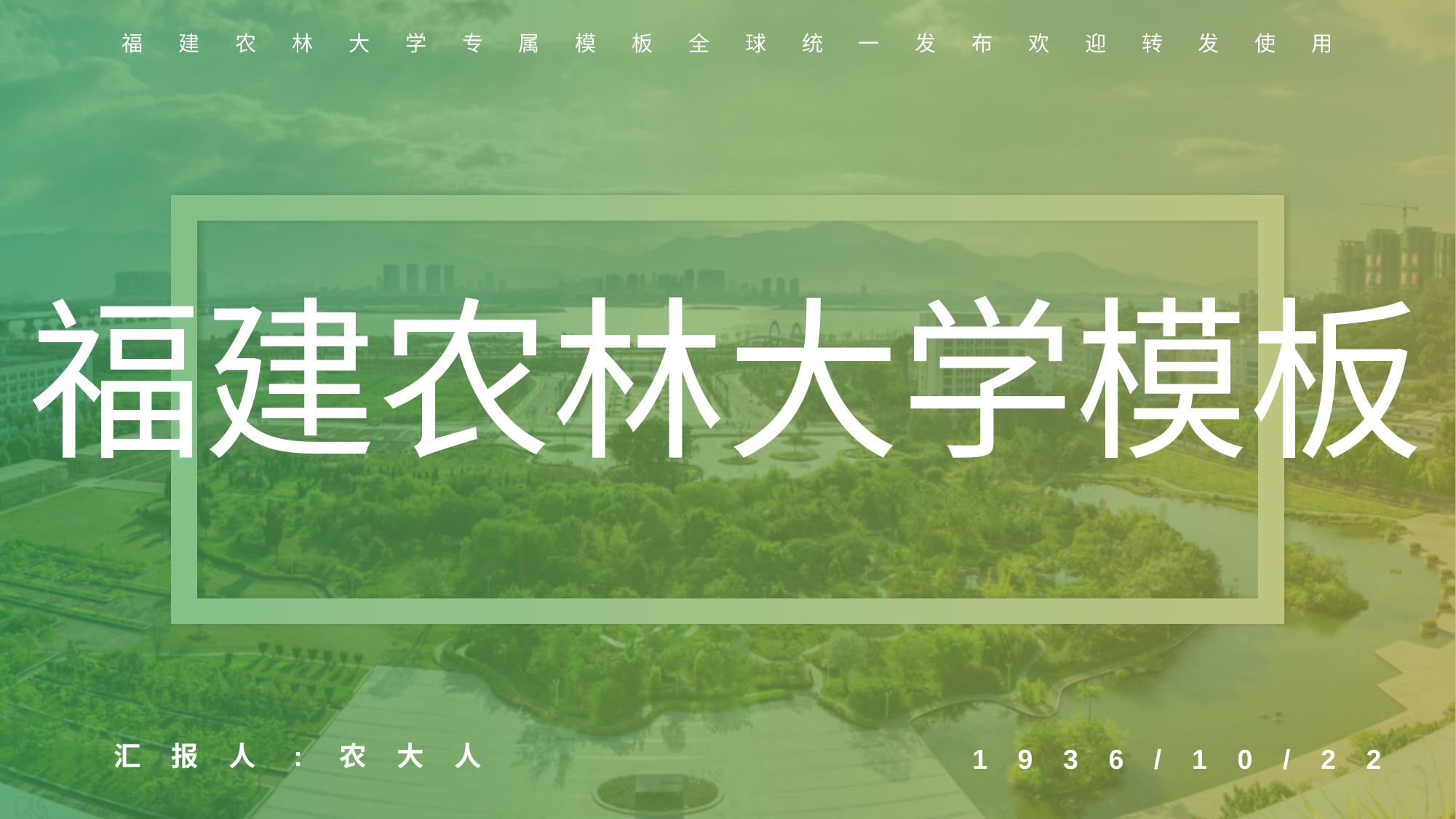

福
建
农
林
大
学
专
属
模
板
全
球
统
一
发
布
欢
迎
转
发
使
用
福建农林大学模板
汇报人:农大人
1936/10/22